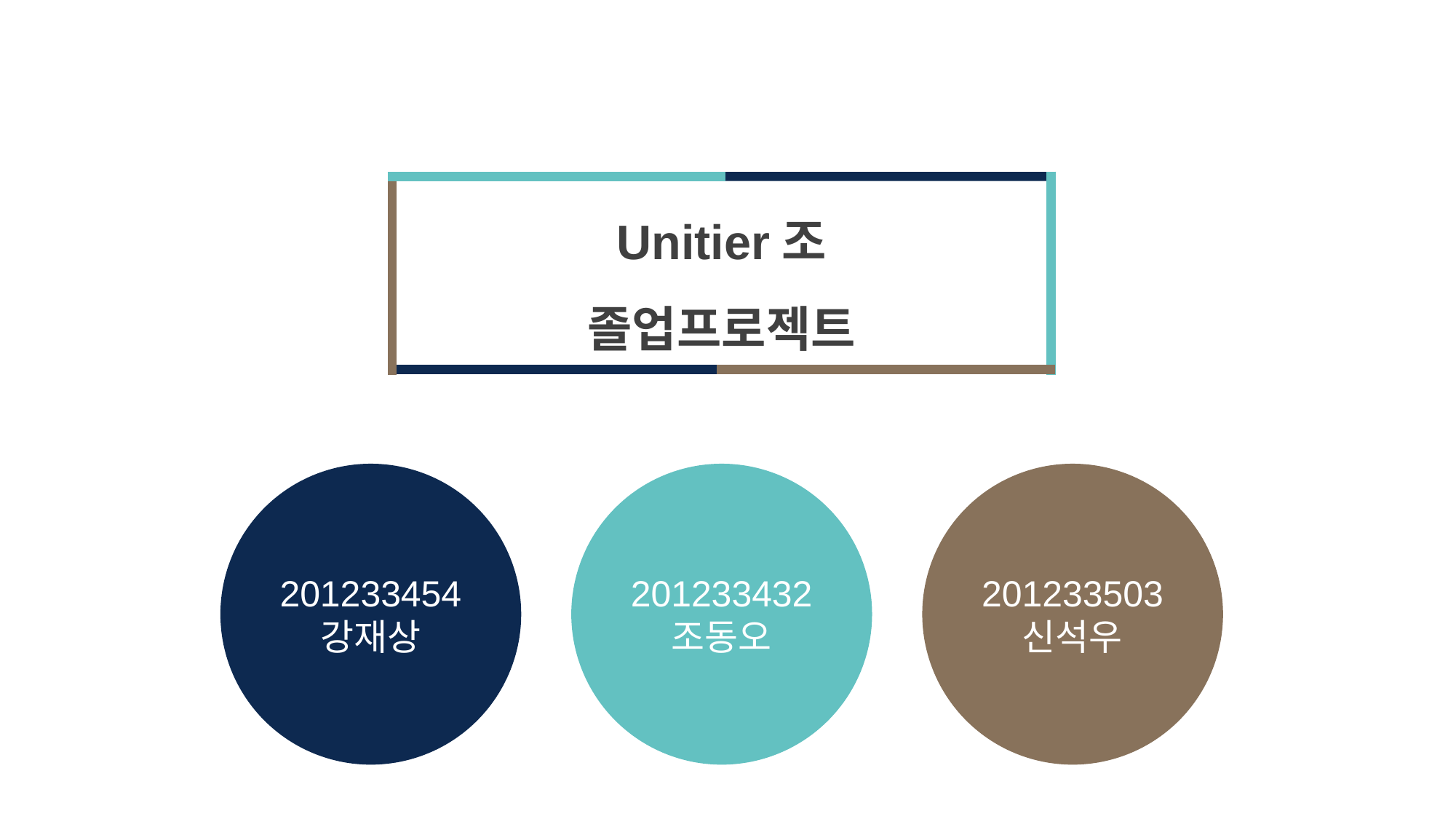

Unitier조
졸업프로젝트
201233454
강재상
201233432
조동오
201233503
신석우